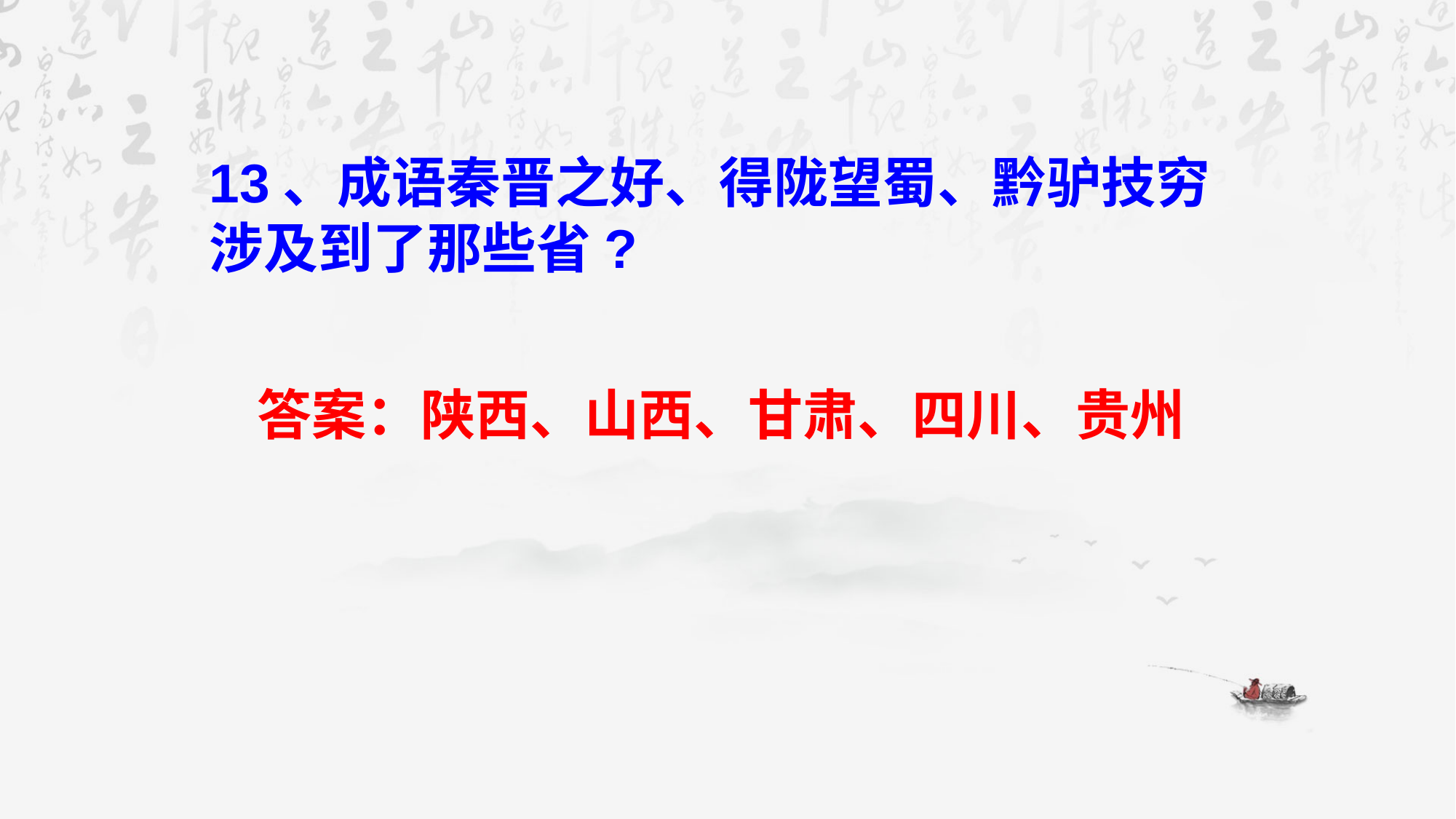

13、成语秦晋之好、得陇望蜀、黔驴技穷涉及到了那些省?
答案：陕西、山西、甘肃、四川、贵州